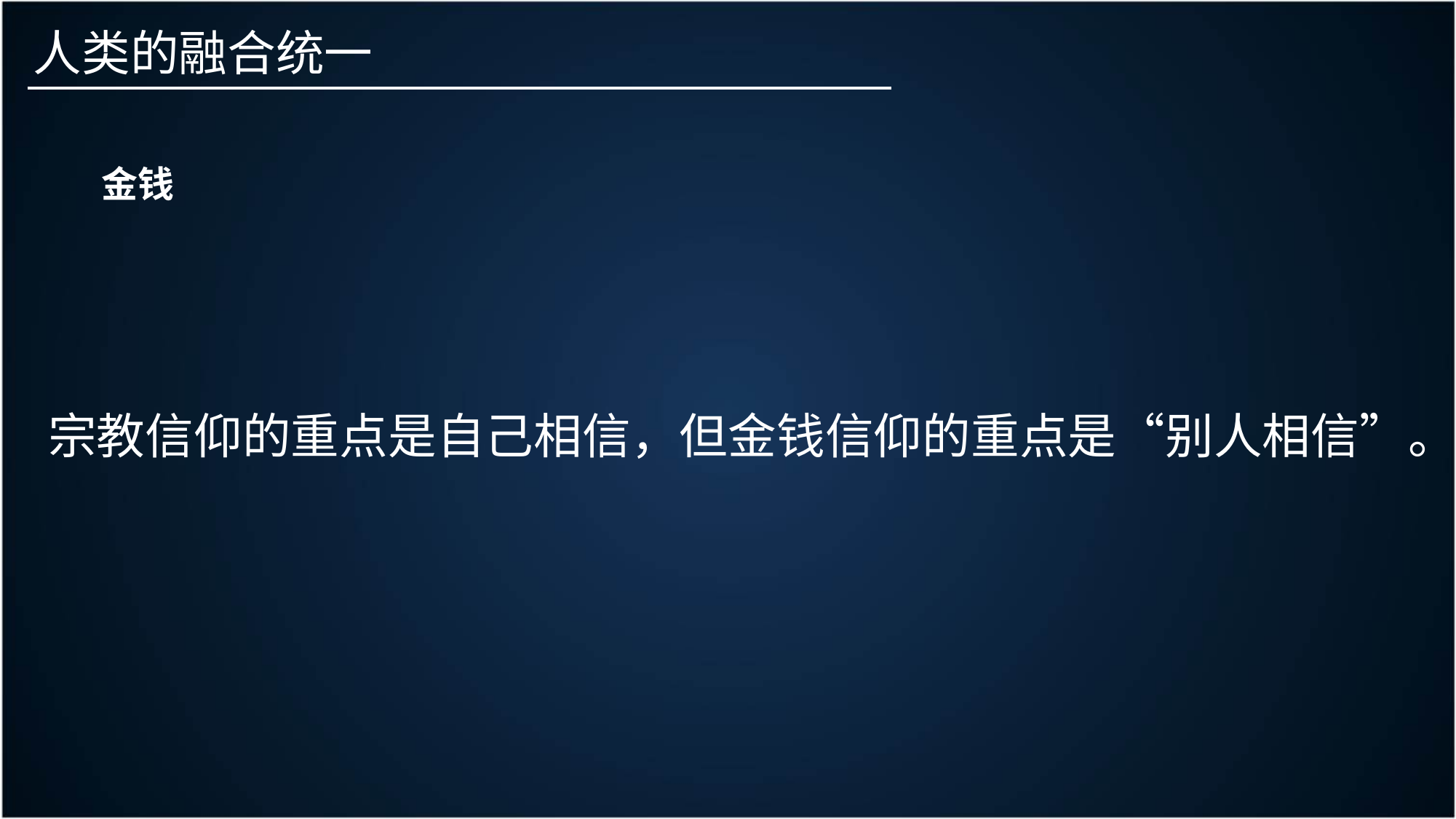

人类的融合统一

金钱
宗教信仰的重点是自己相信，但金钱信仰的重点是“别人相信”。